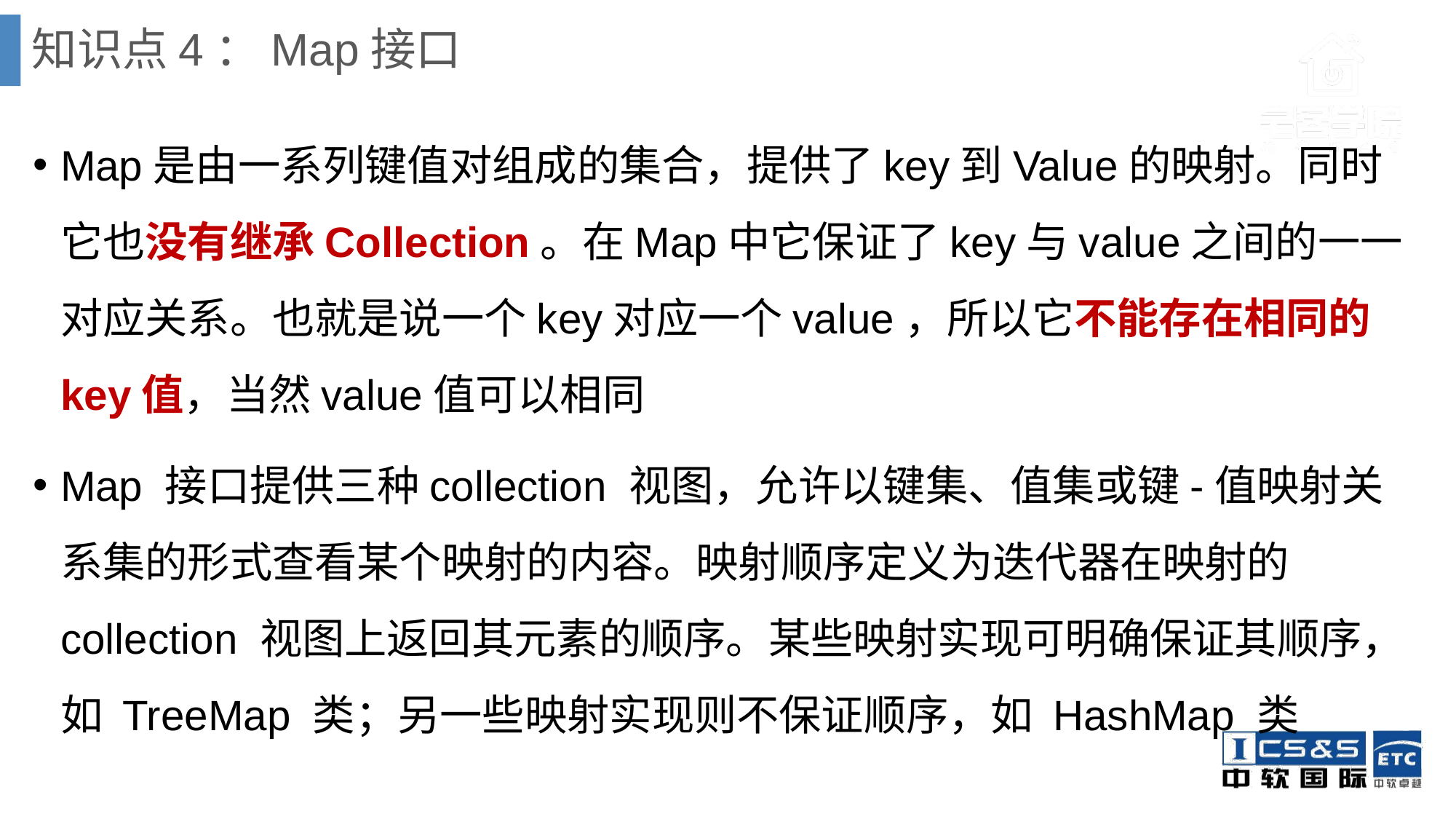

# 知识点4：Map接口
Map是由一系列键值对组成的集合，提供了key到Value的映射。同时它也没有继承Collection。在Map中它保证了key与value之间的一一对应关系。也就是说一个key对应一个value，所以它不能存在相同的key值，当然value值可以相同
Map 接口提供三种collection 视图，允许以键集、值集或键-值映射关系集的形式查看某个映射的内容。映射顺序定义为迭代器在映射的 collection 视图上返回其元素的顺序。某些映射实现可明确保证其顺序，如 TreeMap 类；另一些映射实现则不保证顺序，如 HashMap 类